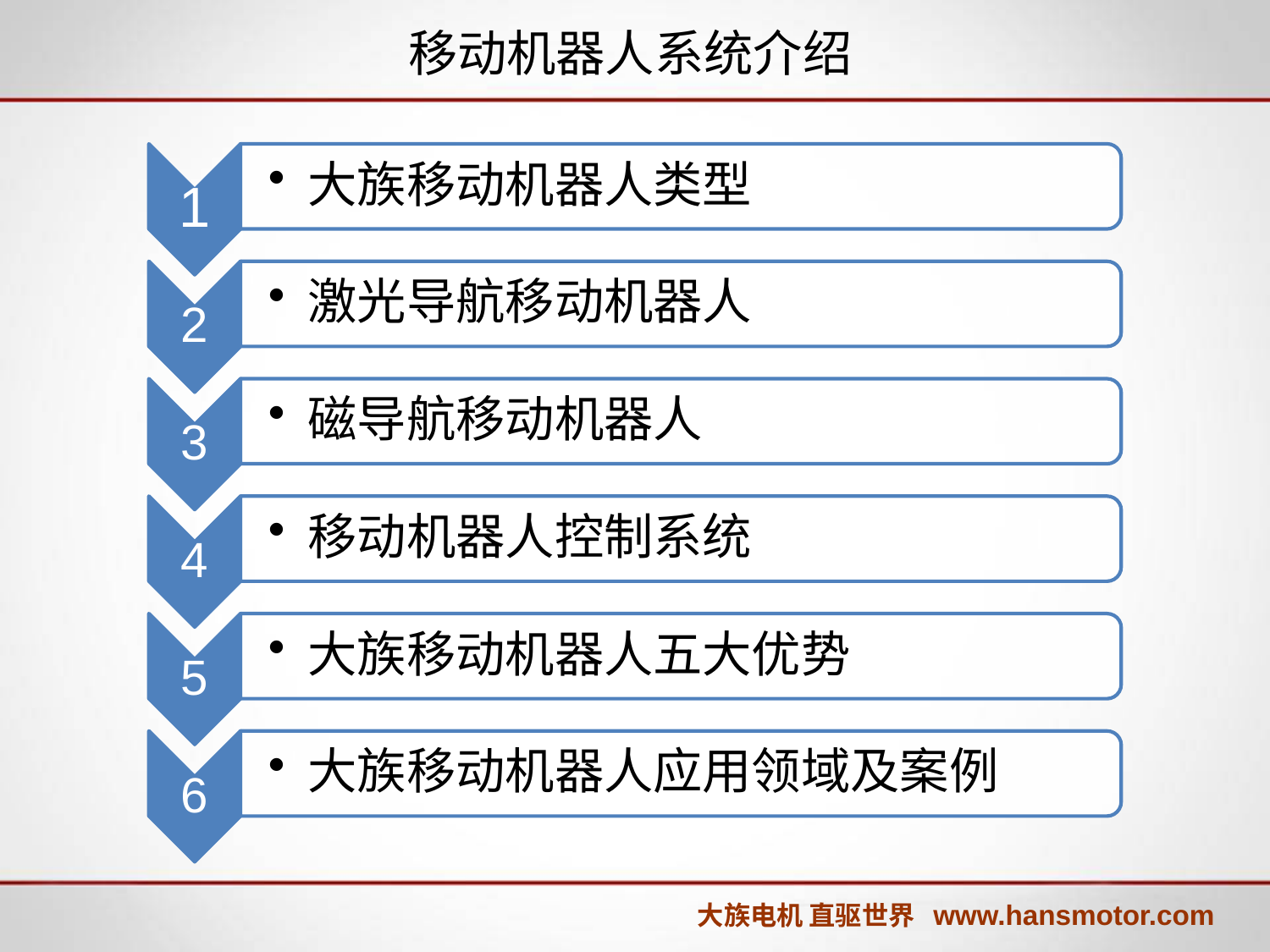

# 移动机器人系统介绍
1
大族移动机器人类型
2
激光导航移动机器人
3
磁导航移动机器人
4
移动机器人控制系统
5
大族移动机器人五大优势
6
大族移动机器人应用领域及案例
大族电机 直驱世界  www.hansmotor.com